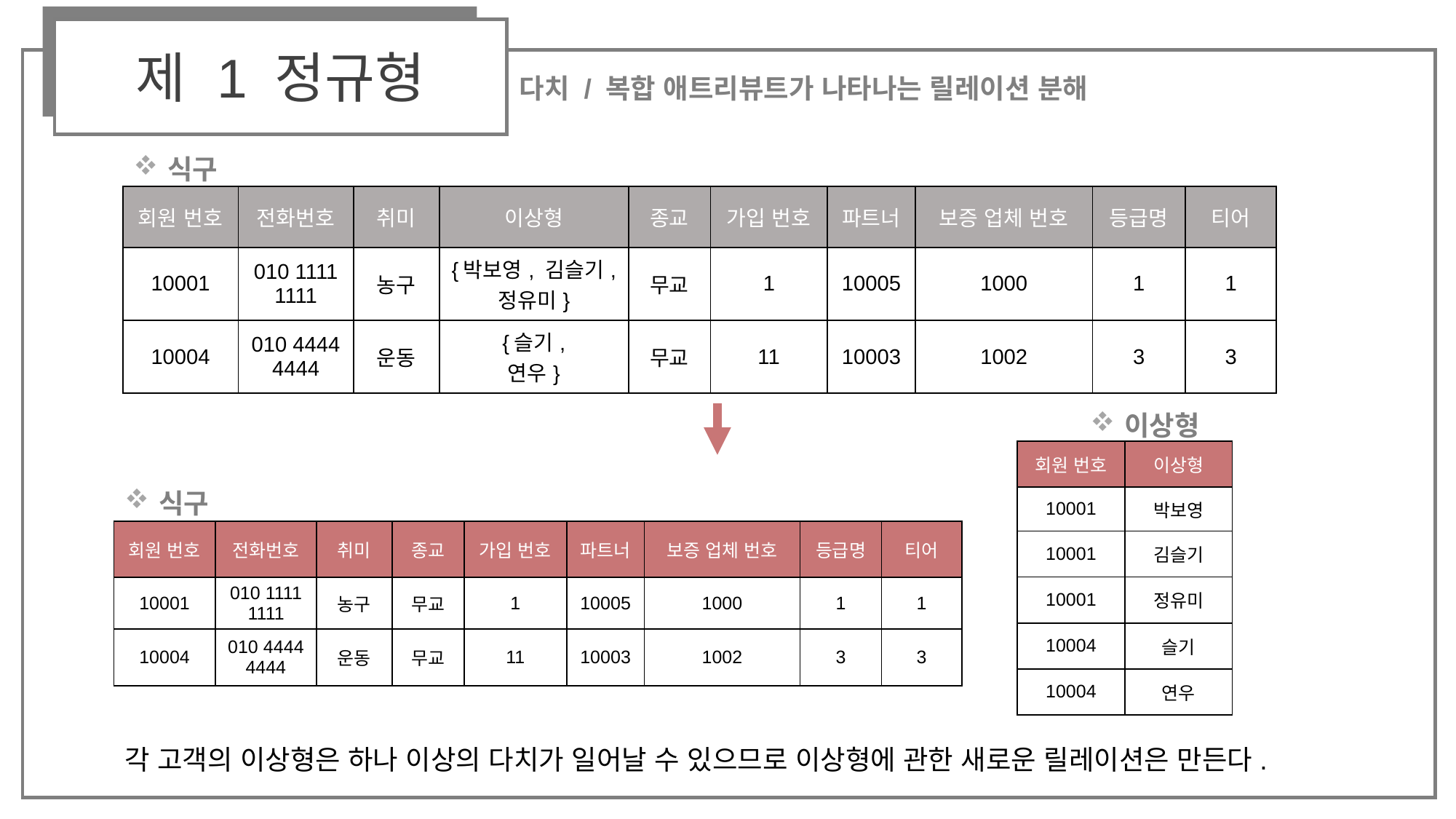

제 1 정규형
다치 / 복합 애트리뷰트가 나타나는 릴레이션 분해
식구
| 회원 번호 | 전화번호 | 취미 | 이상형 | 종교 | 가입 번호 | 파트너 | 보증 업체 번호 | 등급명 | 티어 |
| --- | --- | --- | --- | --- | --- | --- | --- | --- | --- |
| 10001 | 010 1111 1111 | 농구 | {박보영, 김슬기, 정유미} | 무교 | 1 | 10005 | 1000 | 1 | 1 |
| 10004 | 010 4444 4444 | 운동 | {슬기, 연우} | 무교 | 11 | 10003 | 1002 | 3 | 3 |
이상형
| 회원 번호 | 이상형 |
| --- | --- |
| 10001 | 박보영 |
| 10001 | 김슬기 |
| 10001 | 정유미 |
| 10004 | 슬기 |
| 10004 | 연우 |
식구
| 회원 번호 | 전화번호 | 취미 | 종교 | 가입 번호 | 파트너 | 보증 업체 번호 | 등급명 | 티어 |
| --- | --- | --- | --- | --- | --- | --- | --- | --- |
| 10001 | 010 1111 1111 | 농구 | 무교 | 1 | 10005 | 1000 | 1 | 1 |
| 10004 | 010 4444 4444 | 운동 | 무교 | 11 | 10003 | 1002 | 3 | 3 |
각 고객의 이상형은 하나 이상의 다치가 일어날 수 있으므로 이상형에 관한 새로운 릴레이션은 만든다.